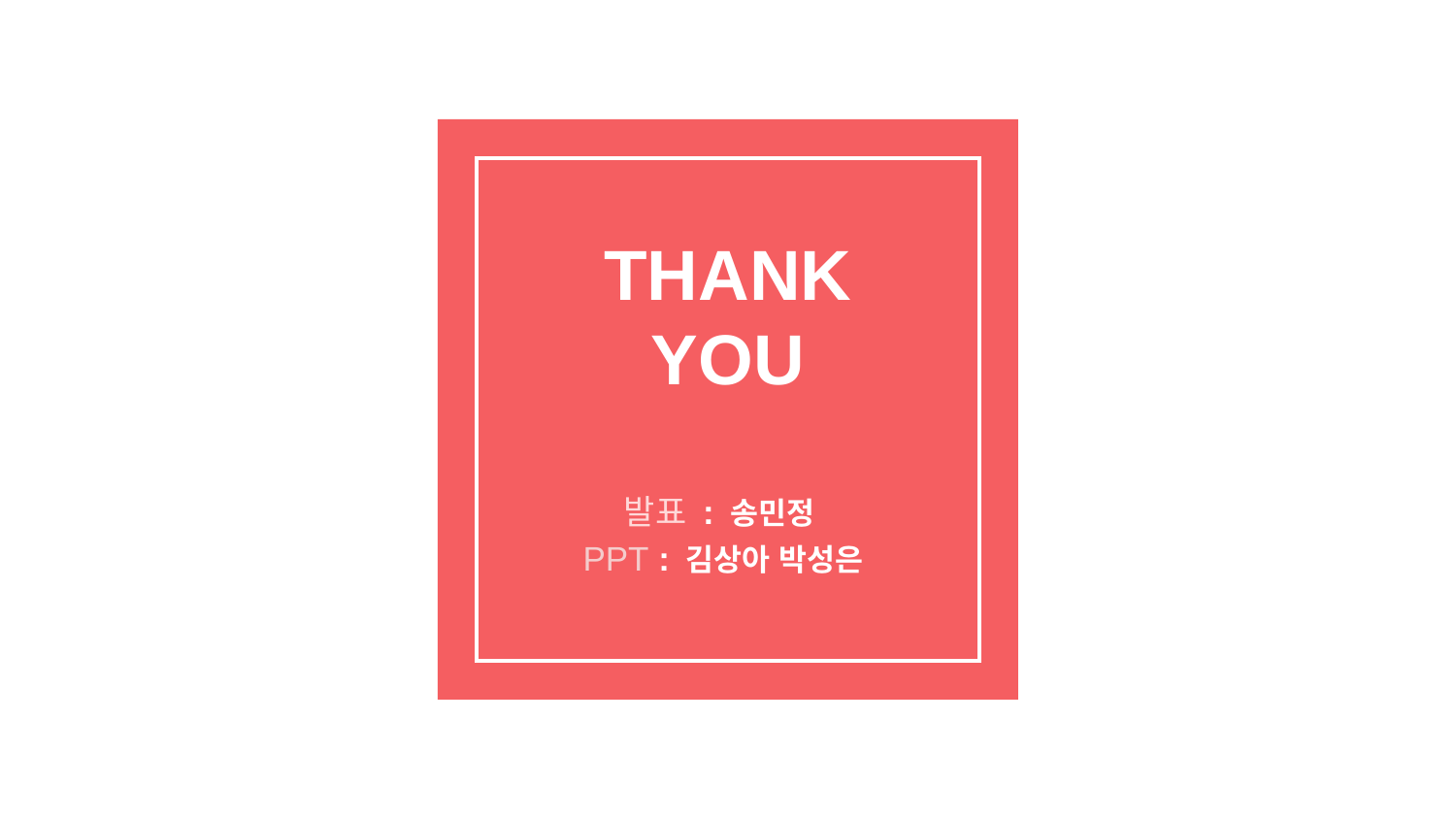

# THANK
YOU
발표 : 송민정
PPT : 김상아 박성은